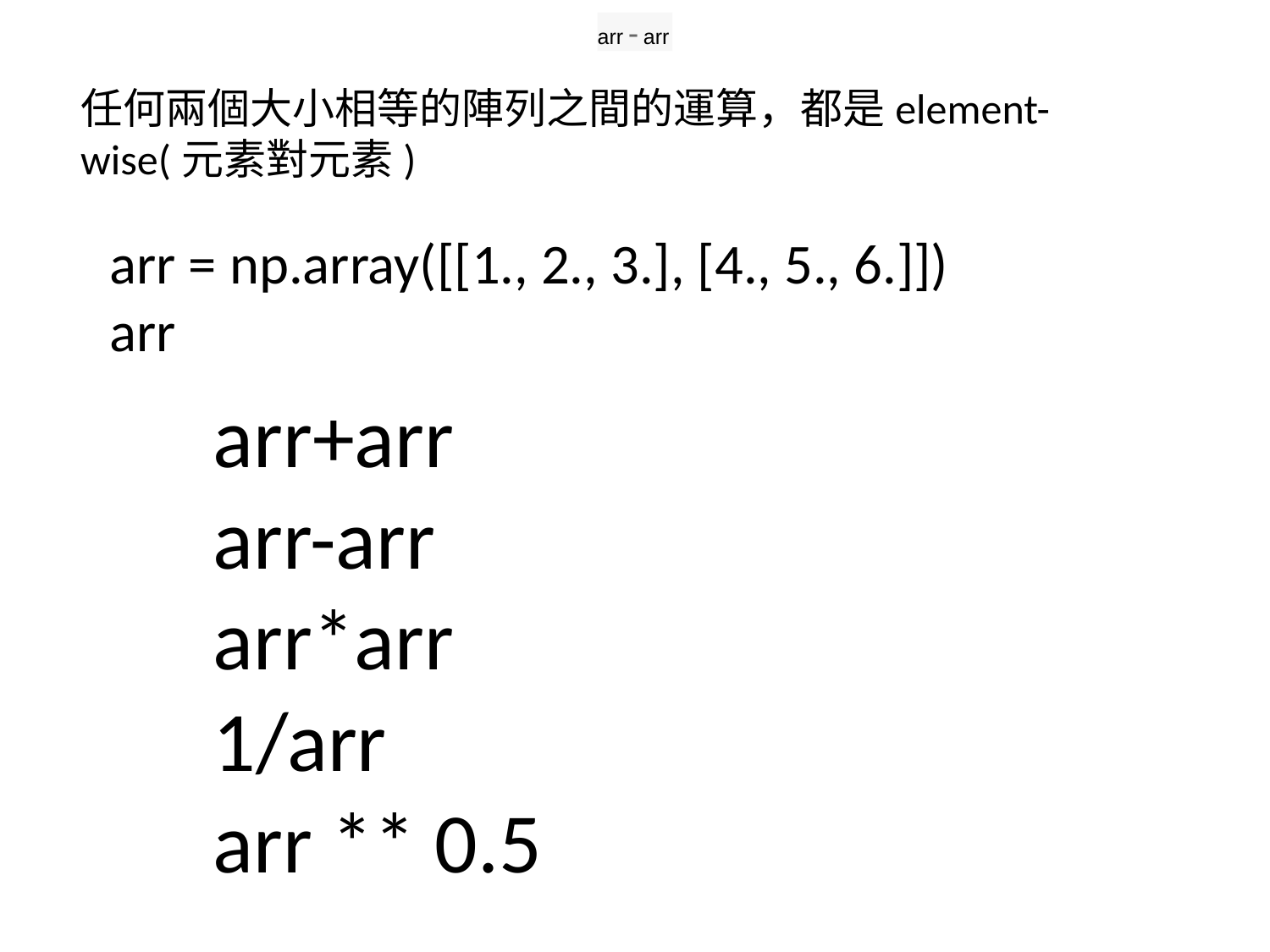

arr - arr
任何兩個大小相等的陣列之間的運算，都是element-wise(元素對元素)
arr = np.array([[1., 2., 3.], [4., 5., 6.]])
arr
arr+arr
arr-arr
arr*arr
1/arr
arr ** 0.5